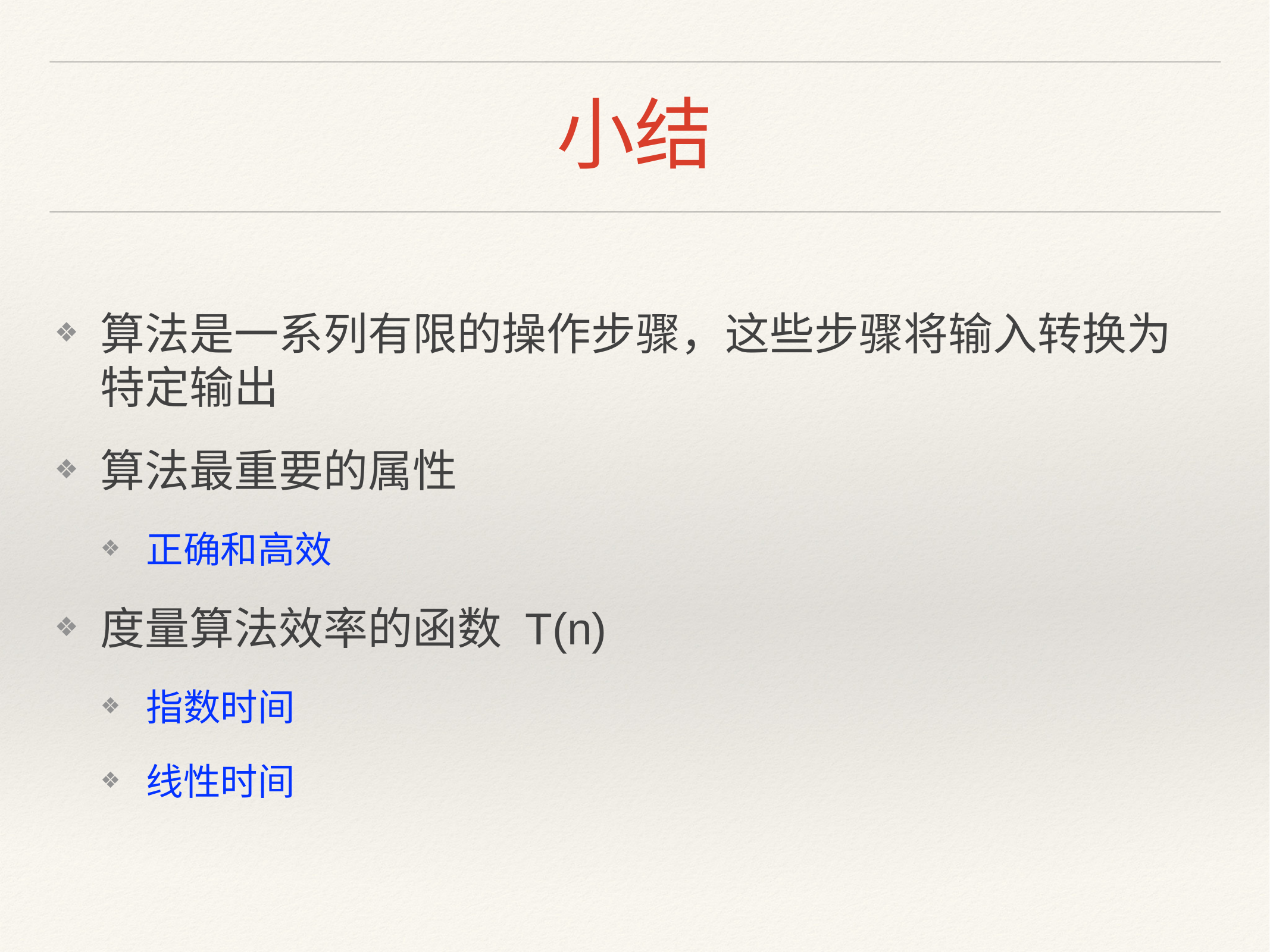

# 小结
算法是一系列有限的操作步骤，这些步骤将输入转换为特定输出
算法最重要的属性
正确和高效
度量算法效率的函数 T(n)
指数时间
线性时间